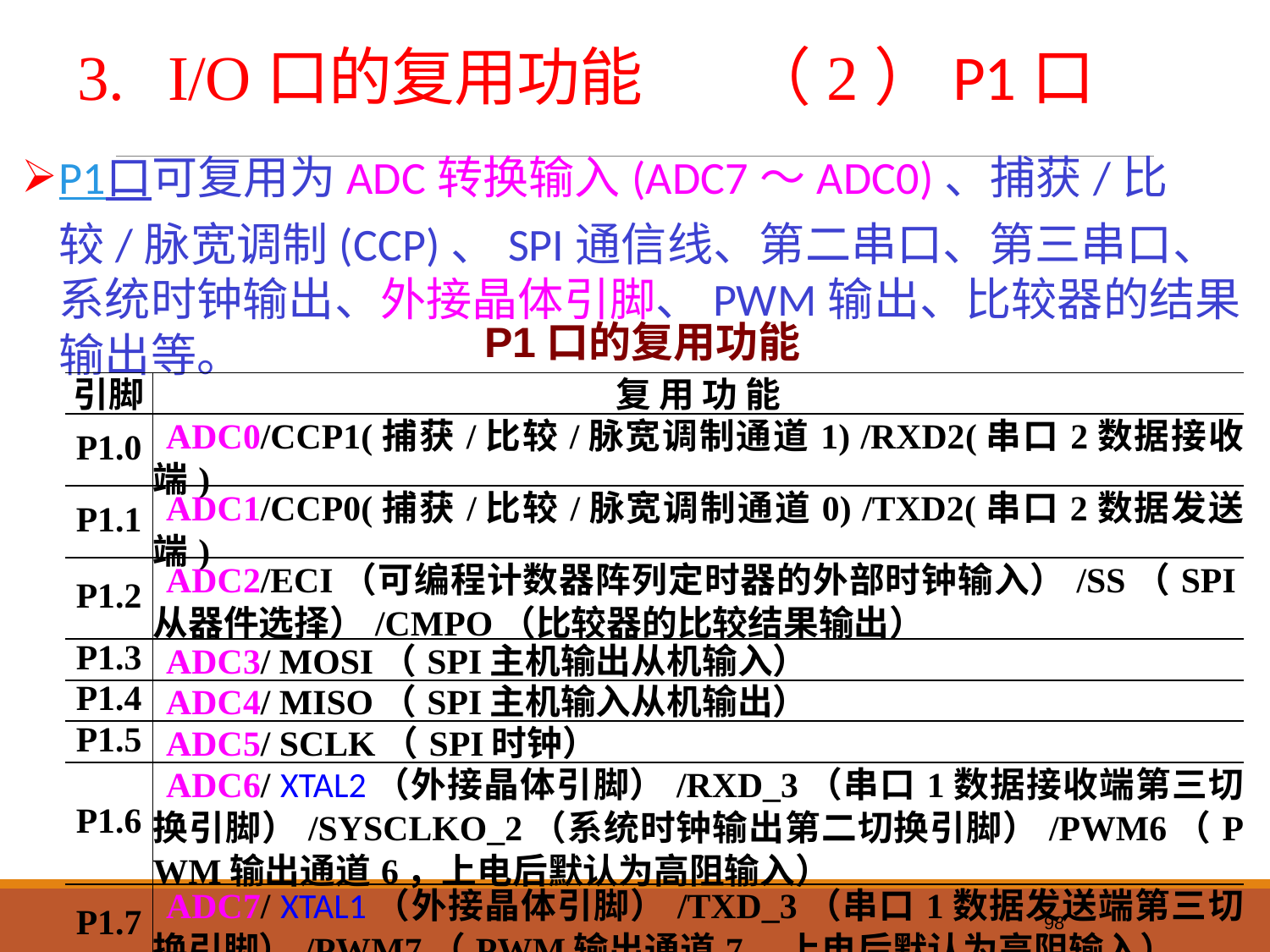

# 3.   I/O口的复用功能        （2）P1口
P1口可复用为ADC转换输入(ADC7～ADC0)、捕获/比较/脉宽调制(CCP)、SPI通信线、第二串口、第三串口、系统时钟输出、外接晶体引脚、PWM输出、比较器的结果输出等。
P1口的复用功能
| 引脚 | 复 用 功 能 |
| --- | --- |
| P1.0 | ADC0/CCP1(捕获/比较/脉宽调制通道1) /RXD2(串口2数据接收端) |
| P1.1 | ADC1/CCP0(捕获/比较/脉宽调制通道0) /TXD2(串口2数据发送端) |
| P1.2 | ADC2/ECI（可编程计数器阵列定时器的外部时钟输入）/SS（SPI从器件选择）/CMPO（比较器的比较结果输出） |
| P1.3 | ADC3/ MOSI（SPI主机输出从机输入） |
| P1.4 | ADC4/ MISO（SPI主机输入从机输出） |
| P1.5 | ADC5/ SCLK（SPI时钟） |
| P1.6 | ADC6/ XTAL2（外接晶体引脚）/RXD\_3（串口1数据接收端第三切换引脚）/SYSCLKO\_2（系统时钟输出第二切换引脚）/PWM6（PWM输出通道6，上电后默认为高阻输入） |
| P1.7 | ADC7/ XTAL1（外接晶体引脚）/TXD\_3（串口1数据发送端第三切换引脚）/PWM7（PWM输出通道7，上电后默认为高阻输入） |
98